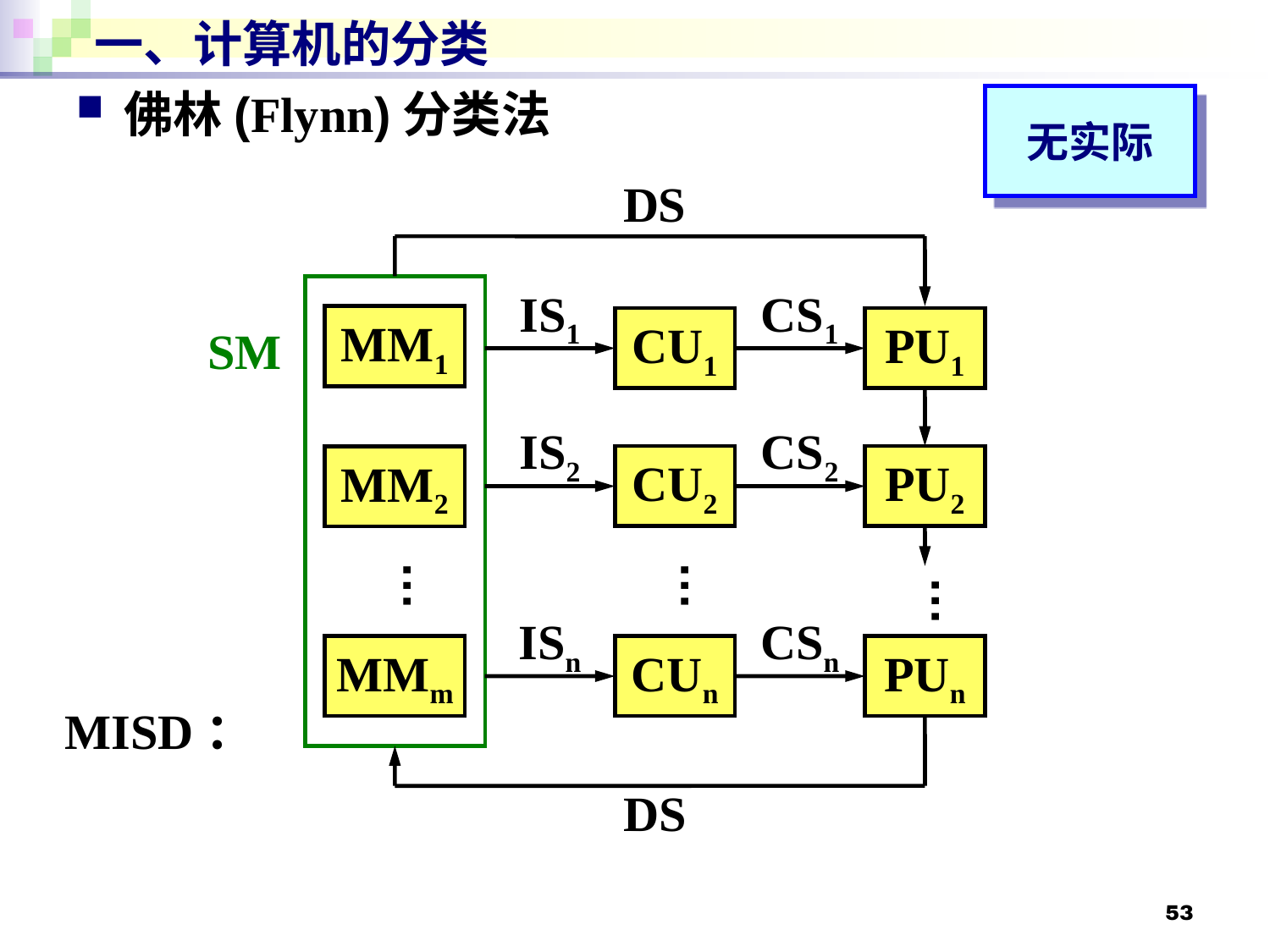

# 一、计算机的分类
佛林(Flynn)分类法
无实际
DS

IS1
CS1
MM1
CU1
PU1
SM

IS2
CS2
CU2
PU2
MM2

…
…
…
ISn
CSn
MMm
CUn
PUn

MISD：

DS

53